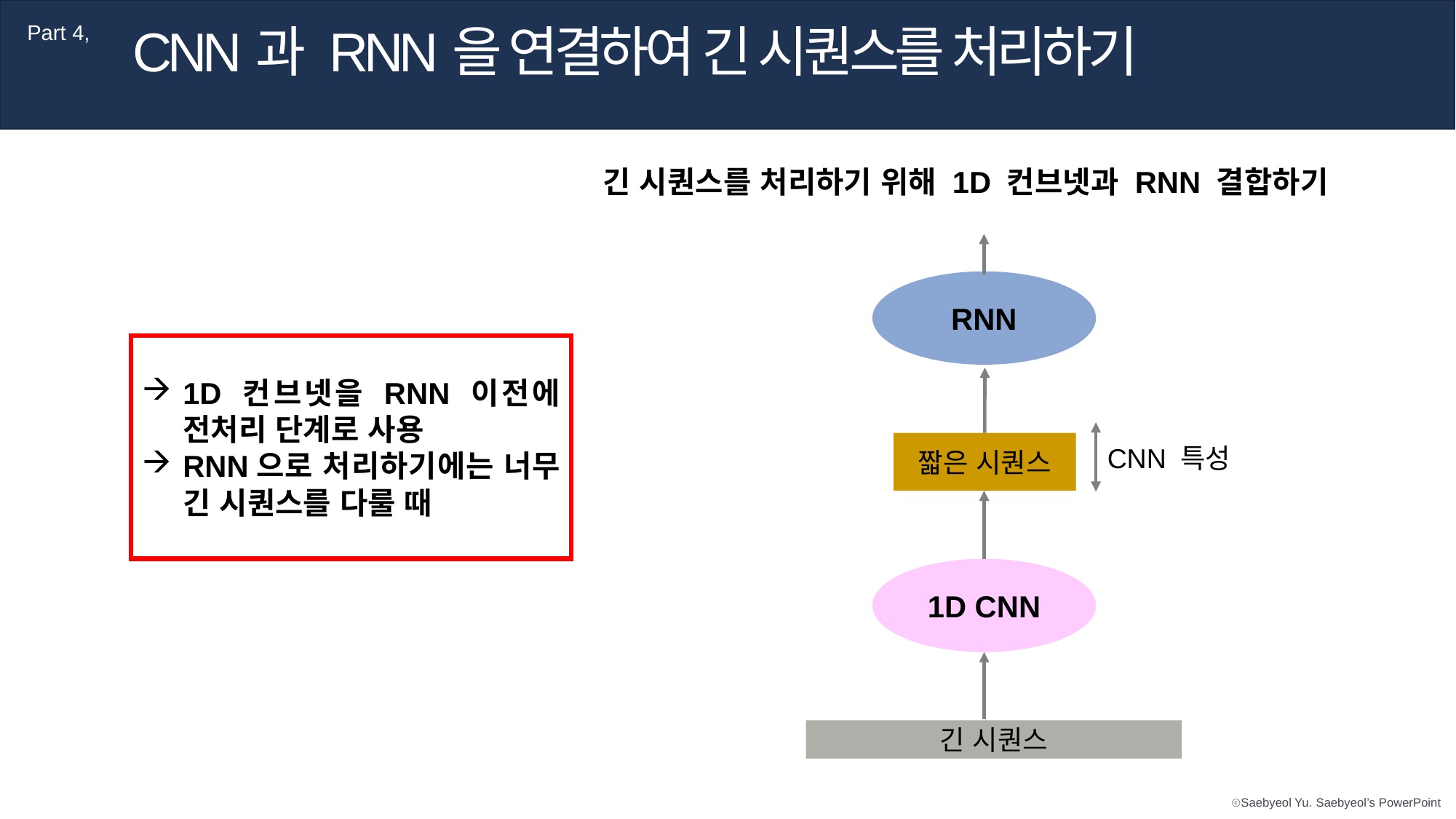

CNN과 RNN을 연결하여 긴 시퀀스를 처리하기
Part 4,
긴 시퀀스를 처리하기 위해 1D 컨브넷과 RNN 결합하기
RNN
짧은 시퀀스
CNN 특성
1D CNN
긴 시퀀스
1D 컨브넷을 RNN 이전에 전처리 단계로 사용
RNN으로 처리하기에는 너무 긴 시퀀스를 다룰 때